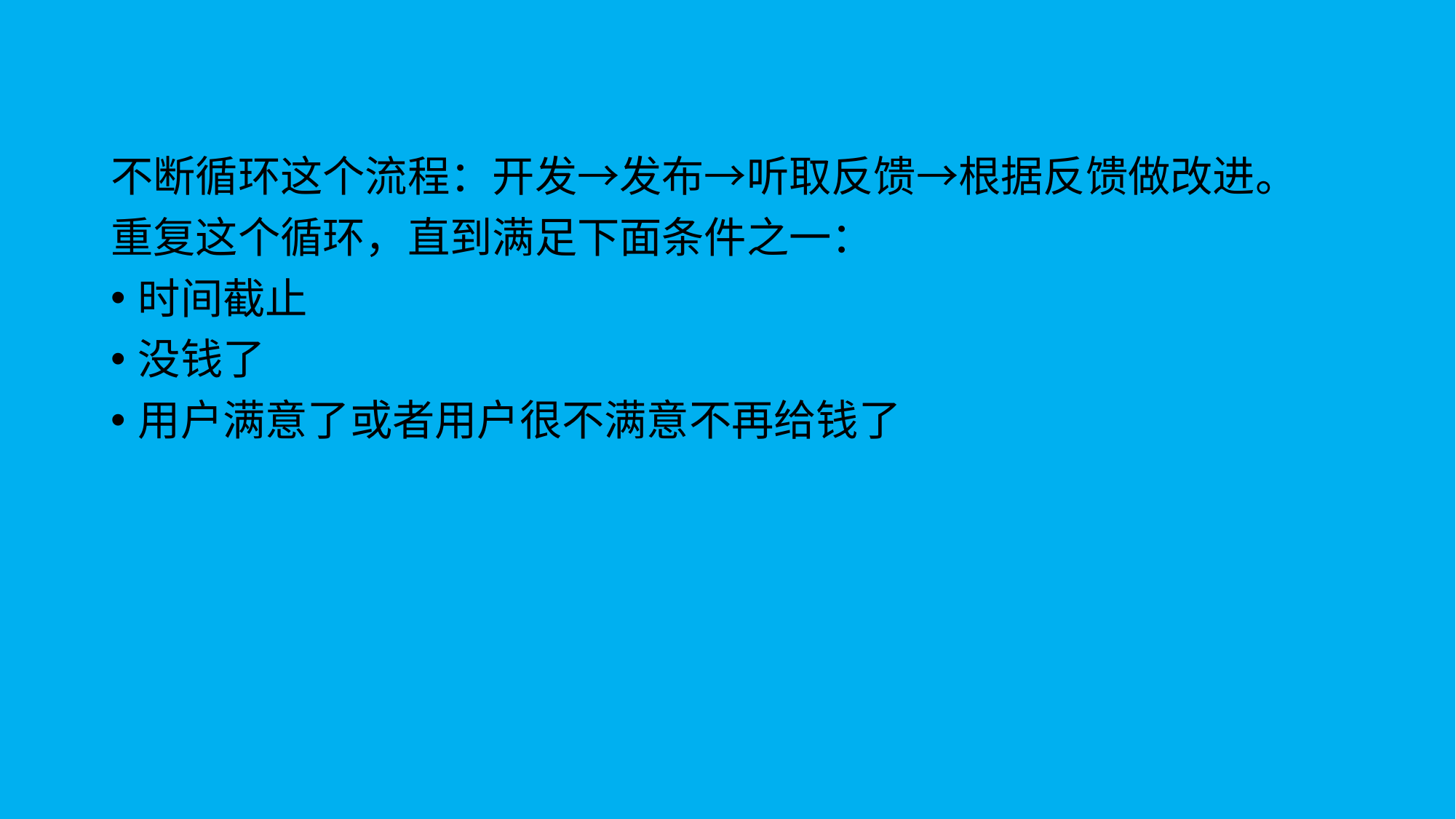

不断循环这个流程：开发→发布→听取反馈→根据反馈做改进。
重复这个循环，直到满足下面条件之一：
时间截止
没钱了
用户满意了或者用户很不满意不再给钱了